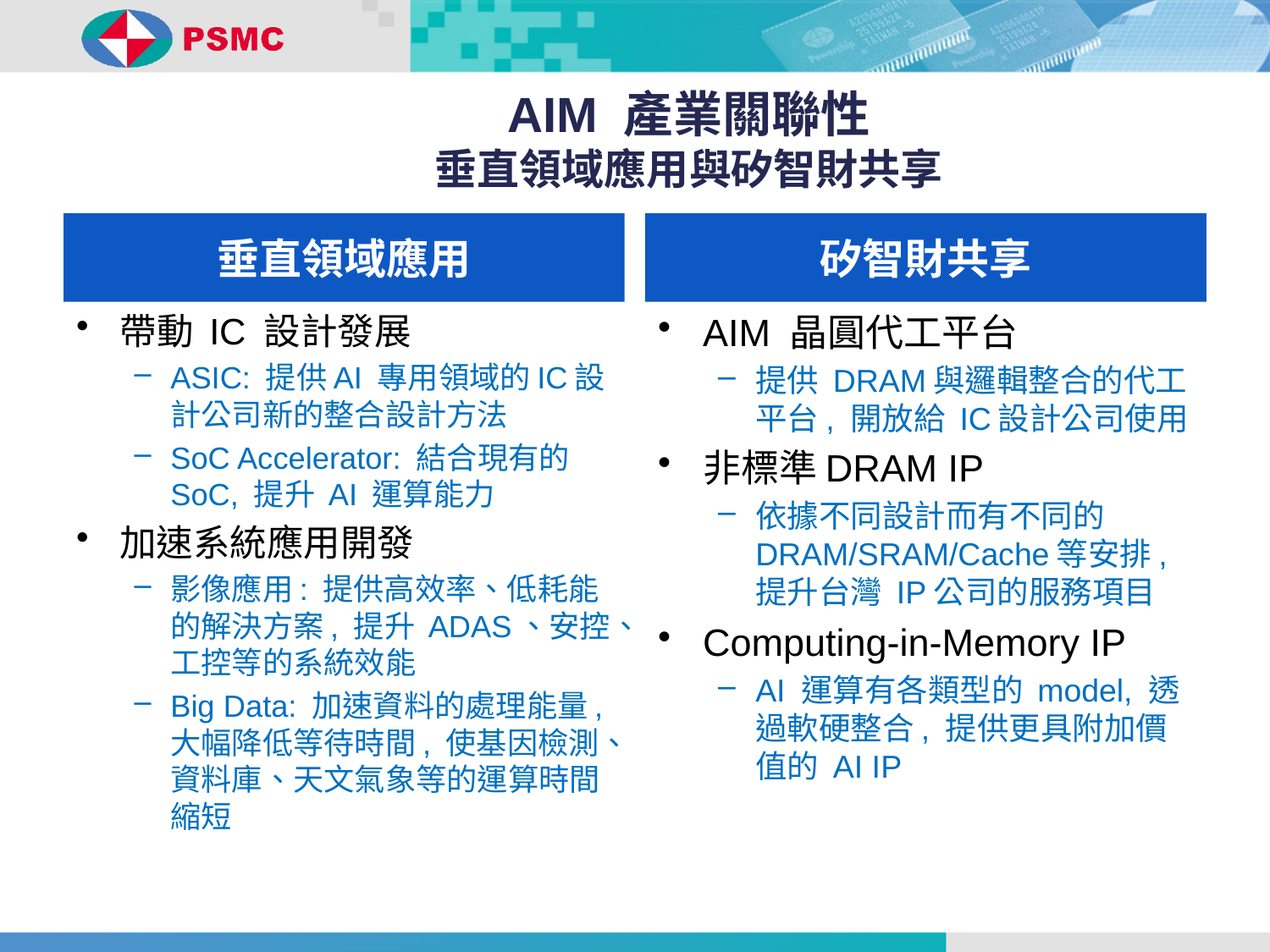

AIM 產業關聯性
垂直領域應用與矽智財共享
垂直領域應用
矽智財共享
帶動 IC 設計發展
ASIC: 提供AI 專用領域的IC設計公司新的整合設計方法
SoC Accelerator: 結合現有的 SoC, 提升 AI 運算能力
加速系統應用開發
影像應用: 提供高效率、低耗能的解決方案, 提升 ADAS、安控、工控等的系統效能
Big Data: 加速資料的處理能量, 大幅降低等待時間, 使基因檢測、資料庫、天文氣象等的運算時間縮短
AIM 晶圓代工平台
提供 DRAM與邏輯整合的代工平台, 開放給 IC設計公司使用
非標準DRAM IP
依據不同設計而有不同的DRAM/SRAM/Cache等安排, 提升台灣 IP公司的服務項目
Computing-in-Memory IP
AI 運算有各類型的 model, 透過軟硬整合, 提供更具附加價值的 AI IP